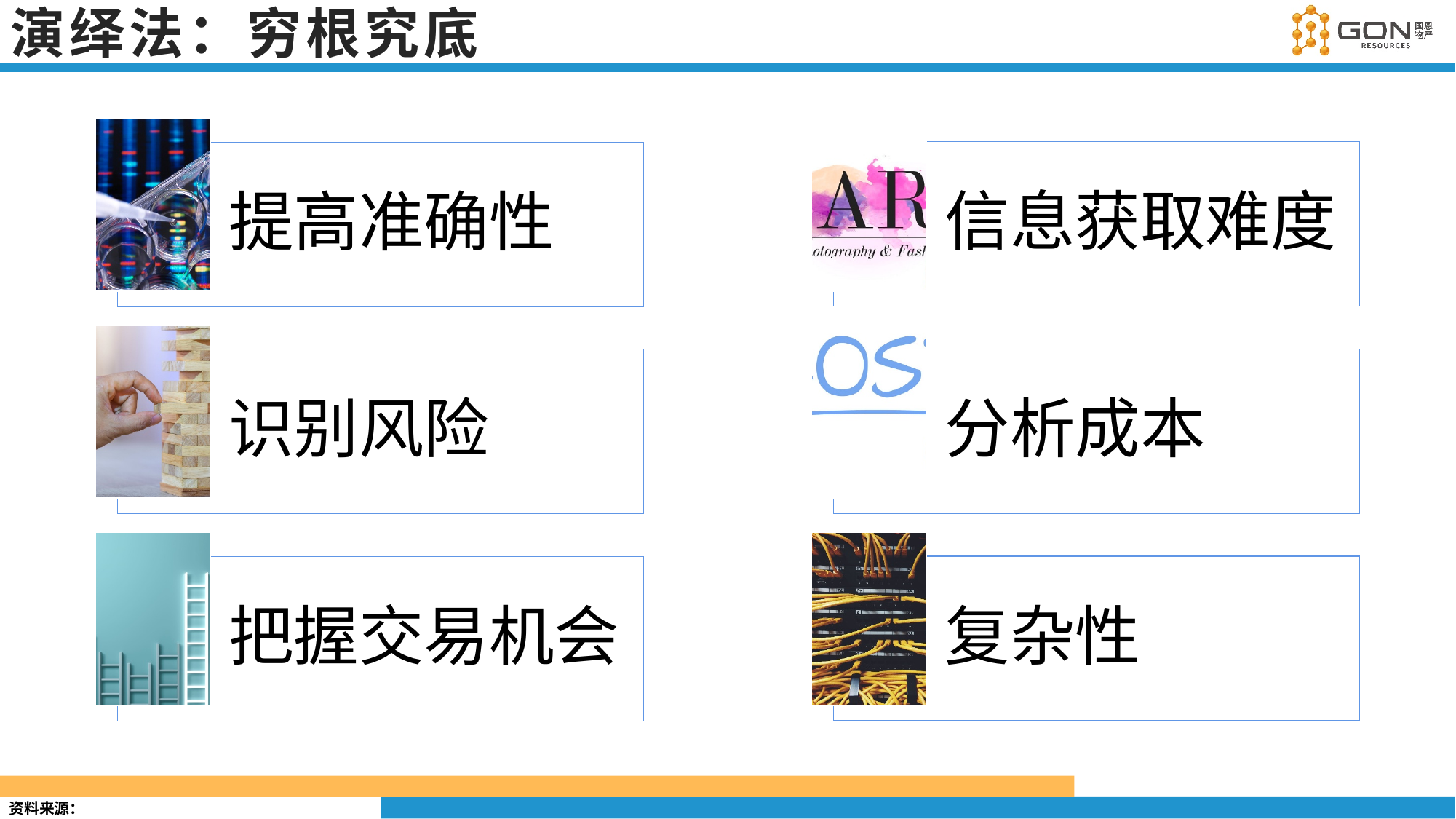

# 演绎法：穷根究底
信息获取难度
分析成本
复杂性
提高准确性
识别风险
把握交易机会